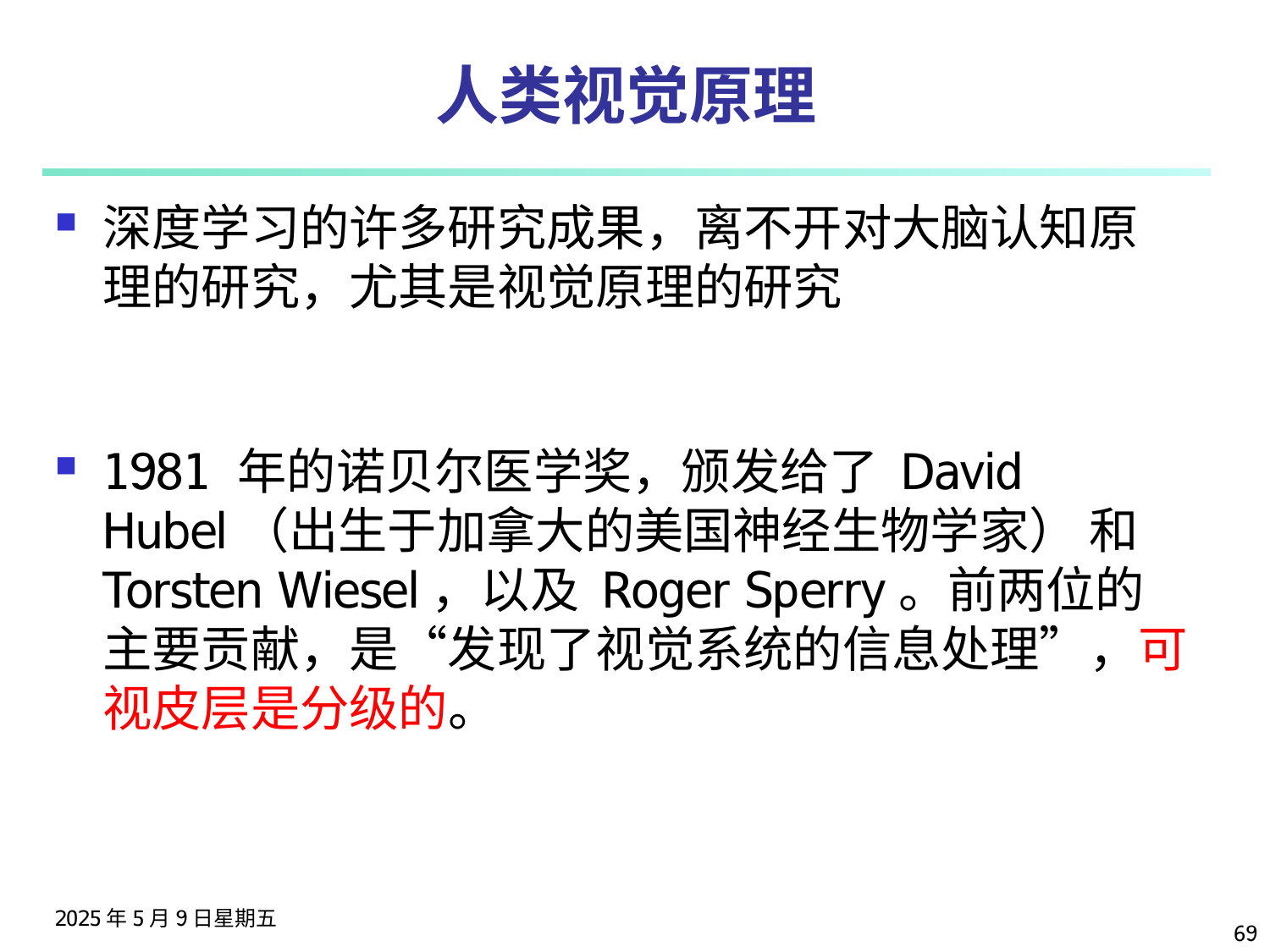

# 人类视觉原理
深度学习的许多研究成果，离不开对大脑认知原理的研究，尤其是视觉原理的研究

1981 年的诺贝尔医学奖，颁发给了 David Hubel（出生于加拿大的美国神经生物学家） 和Torsten Wiesel，以及 Roger Sperry。前两位的主要贡献，是“发现了视觉系统的信息处理”，可视皮层是分级的。
2025年5月9日星期五
69